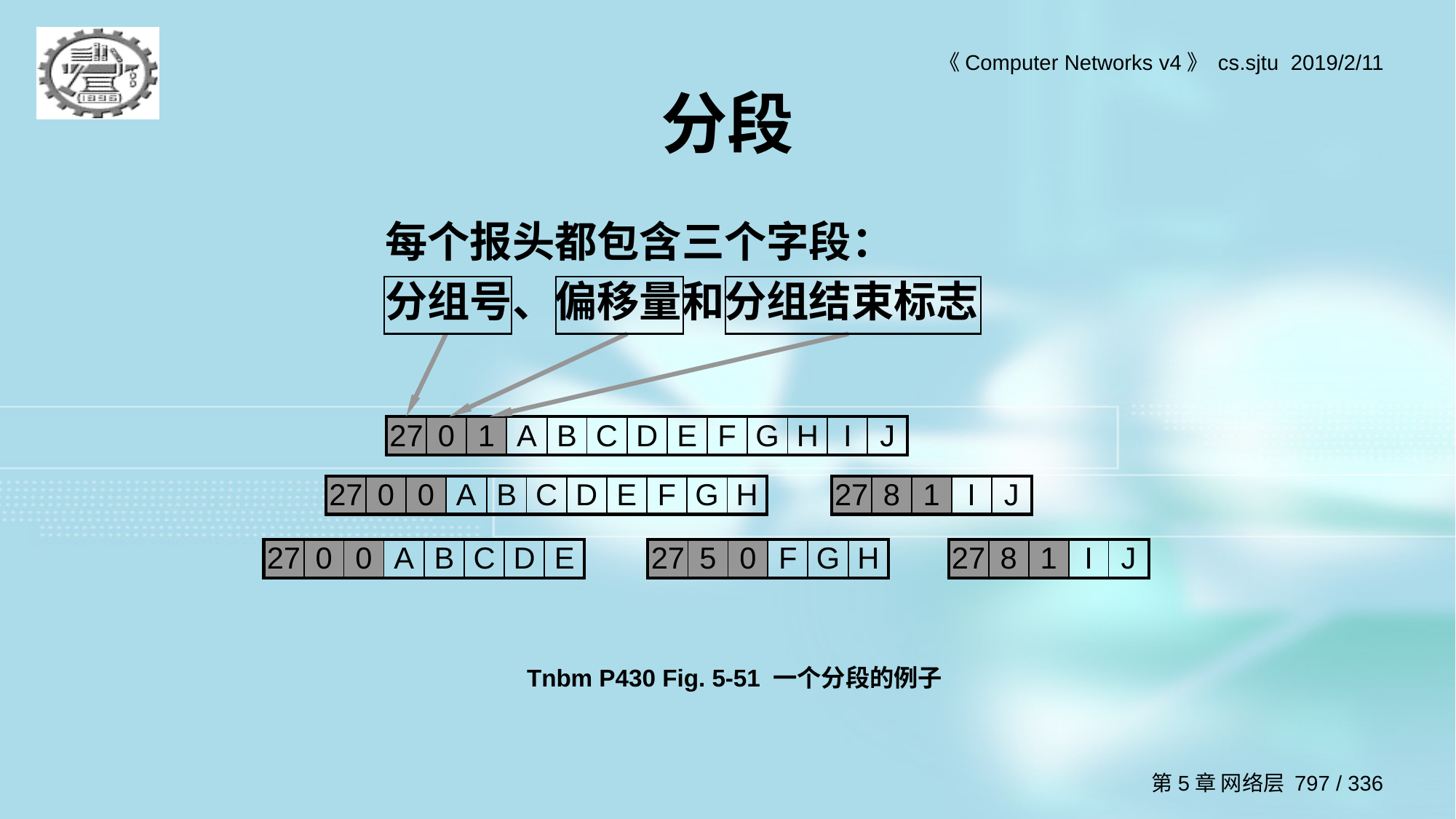

# 分段
每个报头都包含三个字段：
分组号、偏移量和分组结束标志

| 27 | 0 | 1 | A | B | C | D | E | F | G | H | I | J |
| --- | --- | --- | --- | --- | --- | --- | --- | --- | --- | --- | --- | --- |
| 27 | 0 | 0 | A | B | C | D | E | F | G | H |
| --- | --- | --- | --- | --- | --- | --- | --- | --- | --- | --- |
| 27 | 8 | 1 | I | J |
| --- | --- | --- | --- | --- |
| 27 | 0 | 0 | A | B | C | D | E |
| --- | --- | --- | --- | --- | --- | --- | --- |
| 27 | 5 | 0 | F | G | H |
| --- | --- | --- | --- | --- | --- |
| 27 | 8 | 1 | I | J |
| --- | --- | --- | --- | --- |
Tnbm P430 Fig. 5-51 一个分段的例子